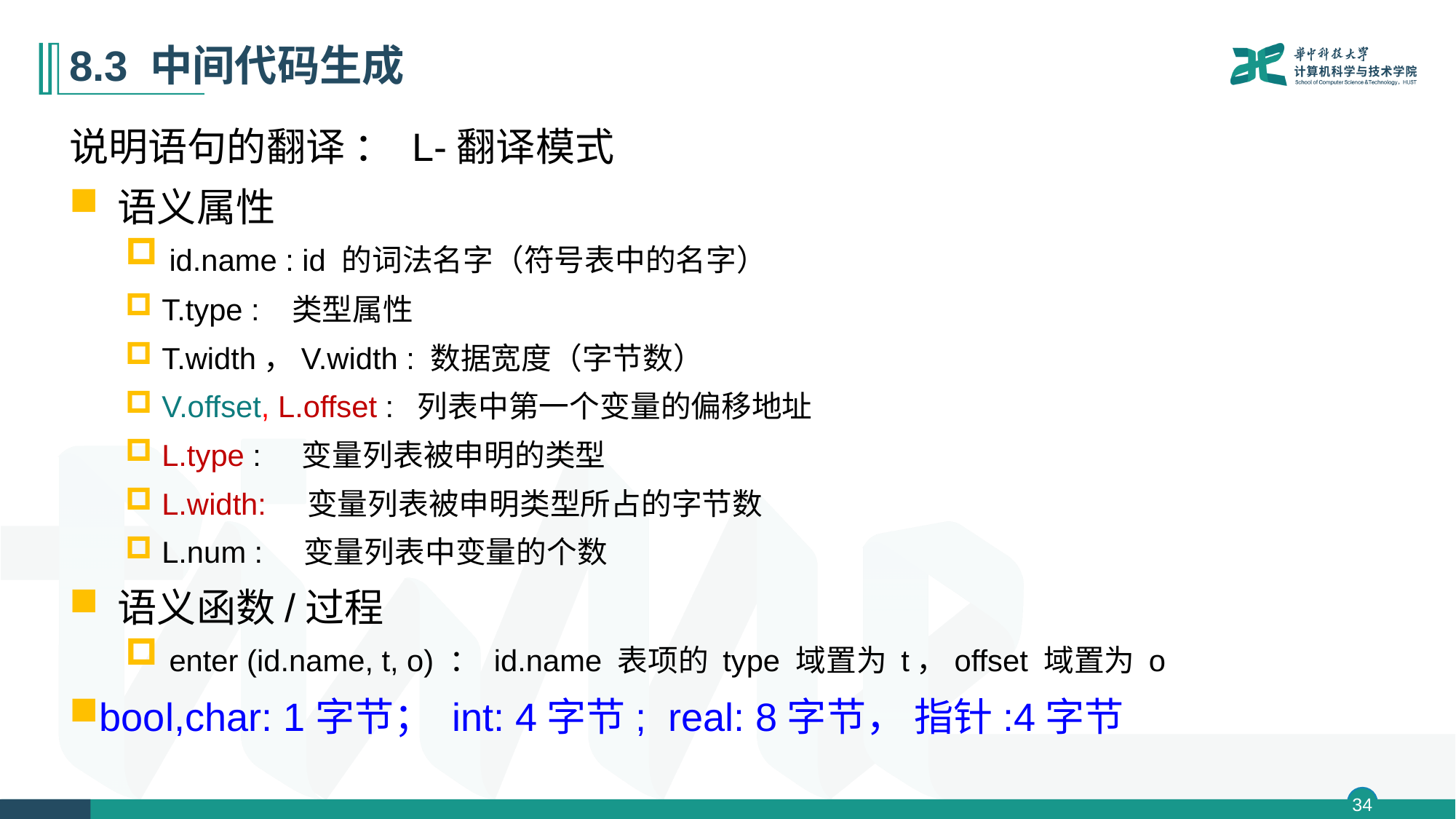

# 8.3 中间代码生成
说明语句的翻译 ： L-翻译模式

 语义属性
 id.name : id 的词法名字（符号表中的名字）
 T.type :   类型属性
 T.width，V.width : 数据宽度（字节数）
 V.offset, L.offset :  列表中第一个变量的偏移地址
 L.type :    变量列表被申明的类型
 L.width:    变量列表被申明类型所占的字节数
 L.num :    变量列表中变量的个数

 语义函数/过程
 enter (id.name, t, o) ： id.name 表项的 type 域置为 t，offset 域置为 o

bool,char: 1字节； int: 4字节;  real: 8字节， 指针:4字节